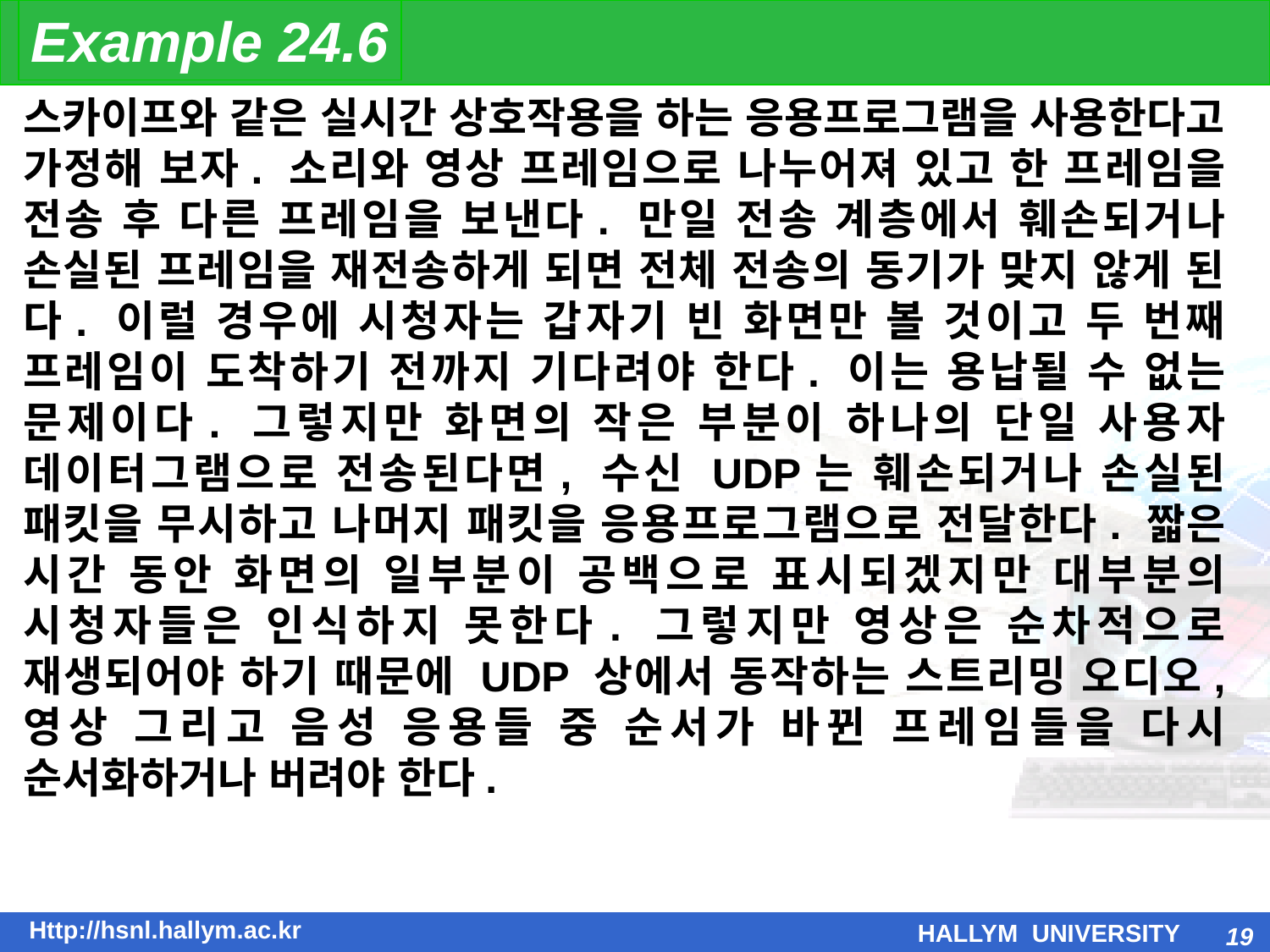

Example 24.6
스카이프와 같은 실시간 상호작용을 하는 응용프로그램을 사용한다고 가정해 보자. 소리와 영상 프레임으로 나누어져 있고 한 프레임을 전송 후 다른 프레임을 보낸다. 만일 전송 계층에서 훼손되거나 손실된 프레임을 재전송하게 되면 전체 전송의 동기가 맞지 않게 된다. 이럴 경우에 시청자는 갑자기 빈 화면만 볼 것이고 두 번째 프레임이 도착하기 전까지 기다려야 한다. 이는 용납될 수 없는 문제이다. 그렇지만 화면의 작은 부분이 하나의 단일 사용자 데이터그램으로 전송된다면, 수신 UDP는 훼손되거나 손실된 패킷을 무시하고 나머지 패킷을 응용프로그램으로 전달한다. 짧은 시간 동안 화면의 일부분이 공백으로 표시되겠지만 대부분의 시청자들은 인식하지 못한다. 그렇지만 영상은 순차적으로 재생되어야 하기 때문에 UDP 상에서 동작하는 스트리밍 오디오, 영상 그리고 음성 응용들 중 순서가 바뀐 프레임들을 다시 순서화하거나 버려야 한다.
19